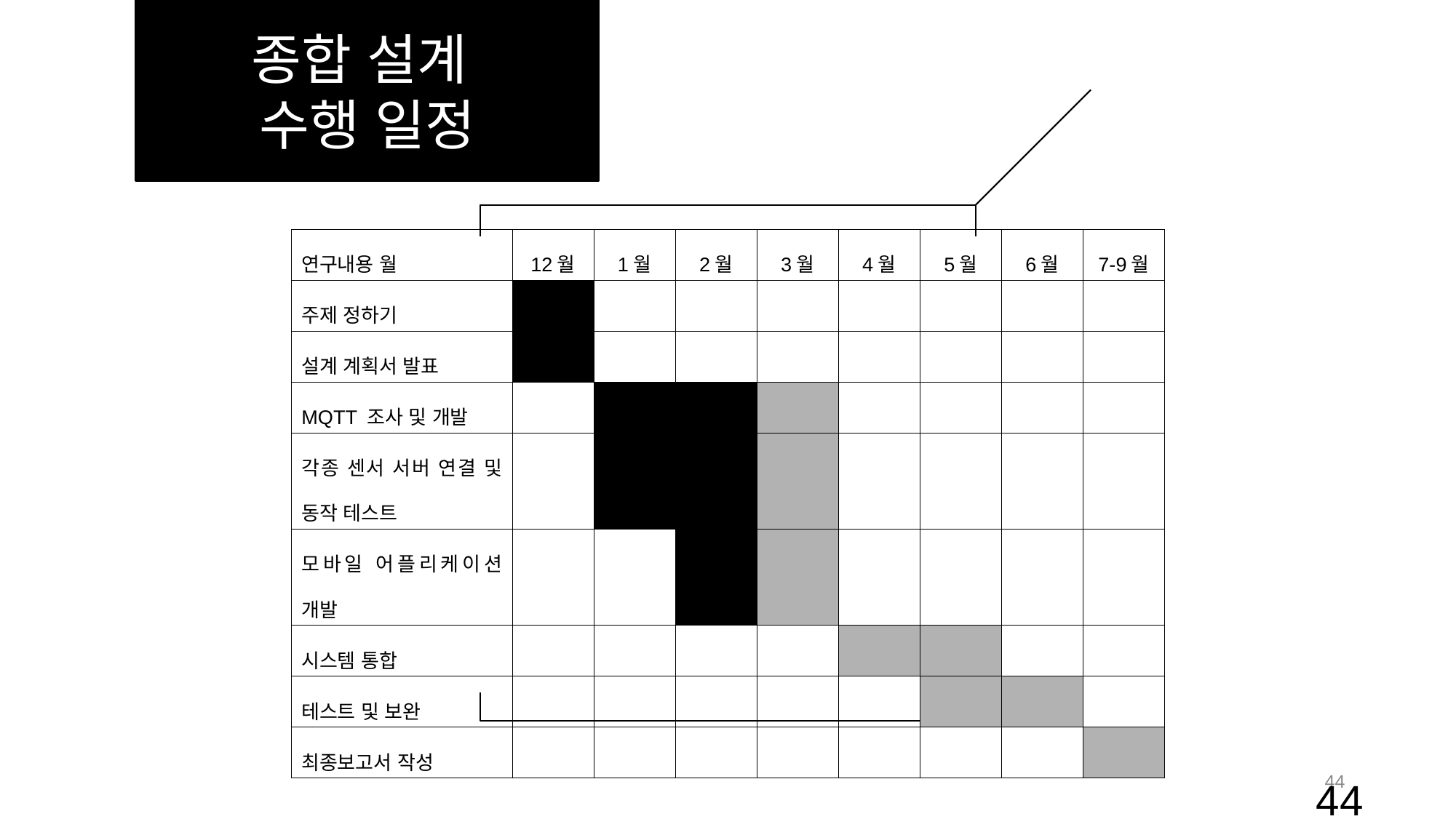

종합 설계
수행 일정

| 연구내용 월 | 12월 | 1월 | 2월 | 3월 | 4월 | 5월 | 6월 | 7-9월 |
| --- | --- | --- | --- | --- | --- | --- | --- | --- |
| 주제 정하기 |  |  |  |  |  |  |  |  |
| 설계 계획서 발표 |  |  |  |  |  |  |  |  |
| MQTT 조사 및 개발 |  |  |  |  |  |  |  |  |
| 각종 센서 서버 연결 및 동작 테스트 |  |  |  |  |  |  |  |  |
| 모바일 어플리케이션 개발 |  |  |  |  |  |  |  |  |
| 시스템 통합 |  |  |  |  |  |  |  |  |
| 테스트 및 보완 |  |  |  |  |  |  |  |  |
| 최종보고서 작성 |  |  |  |  |  |  |  |  |

44
44